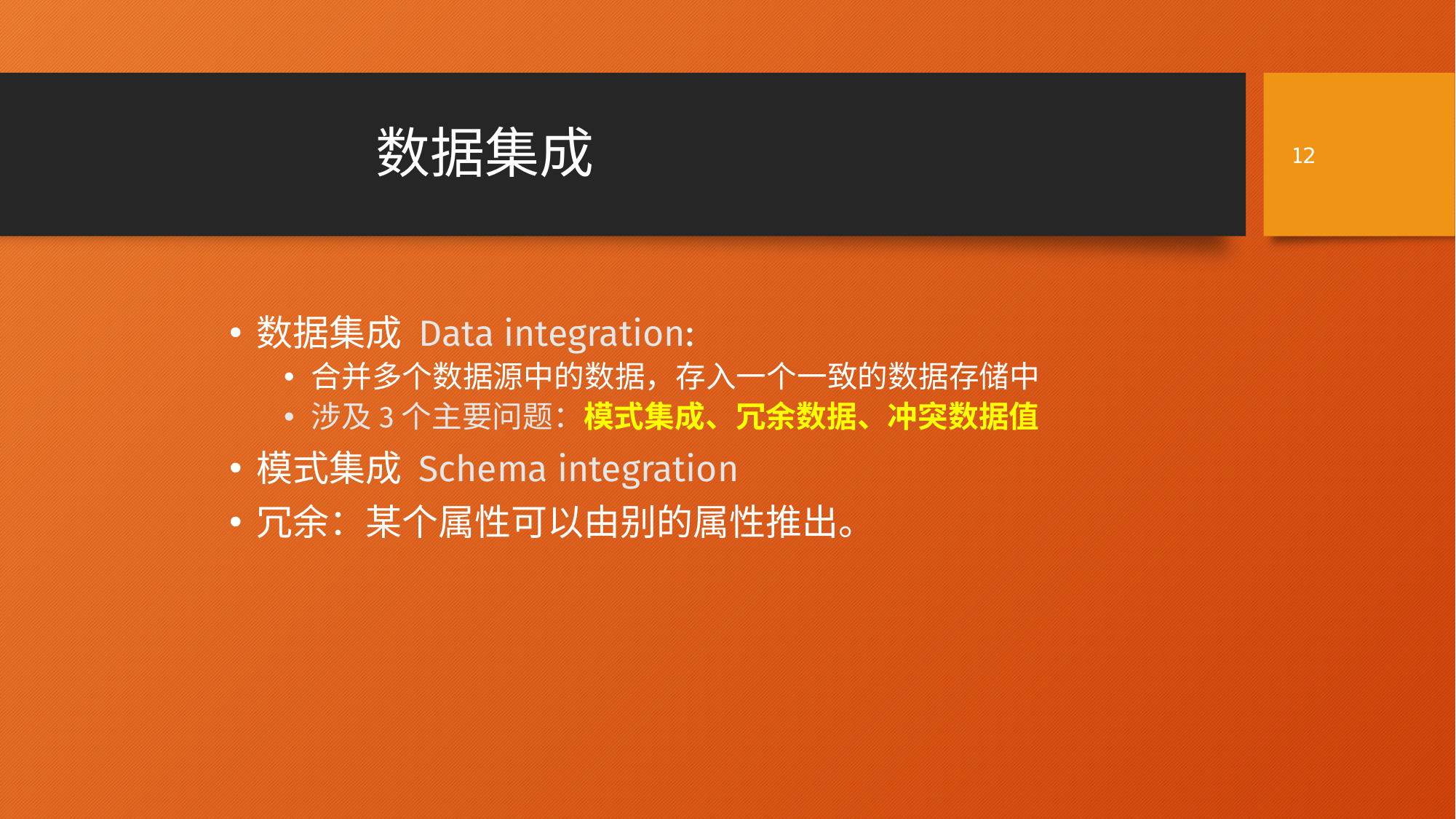

12
# 数据集成
数据集成 Data integration:
合并多个数据源中的数据，存入一个一致的数据存储中
涉及3个主要问题：模式集成、冗余数据、冲突数据值
模式集成 Schema integration
冗余：某个属性可以由别的属性推出。